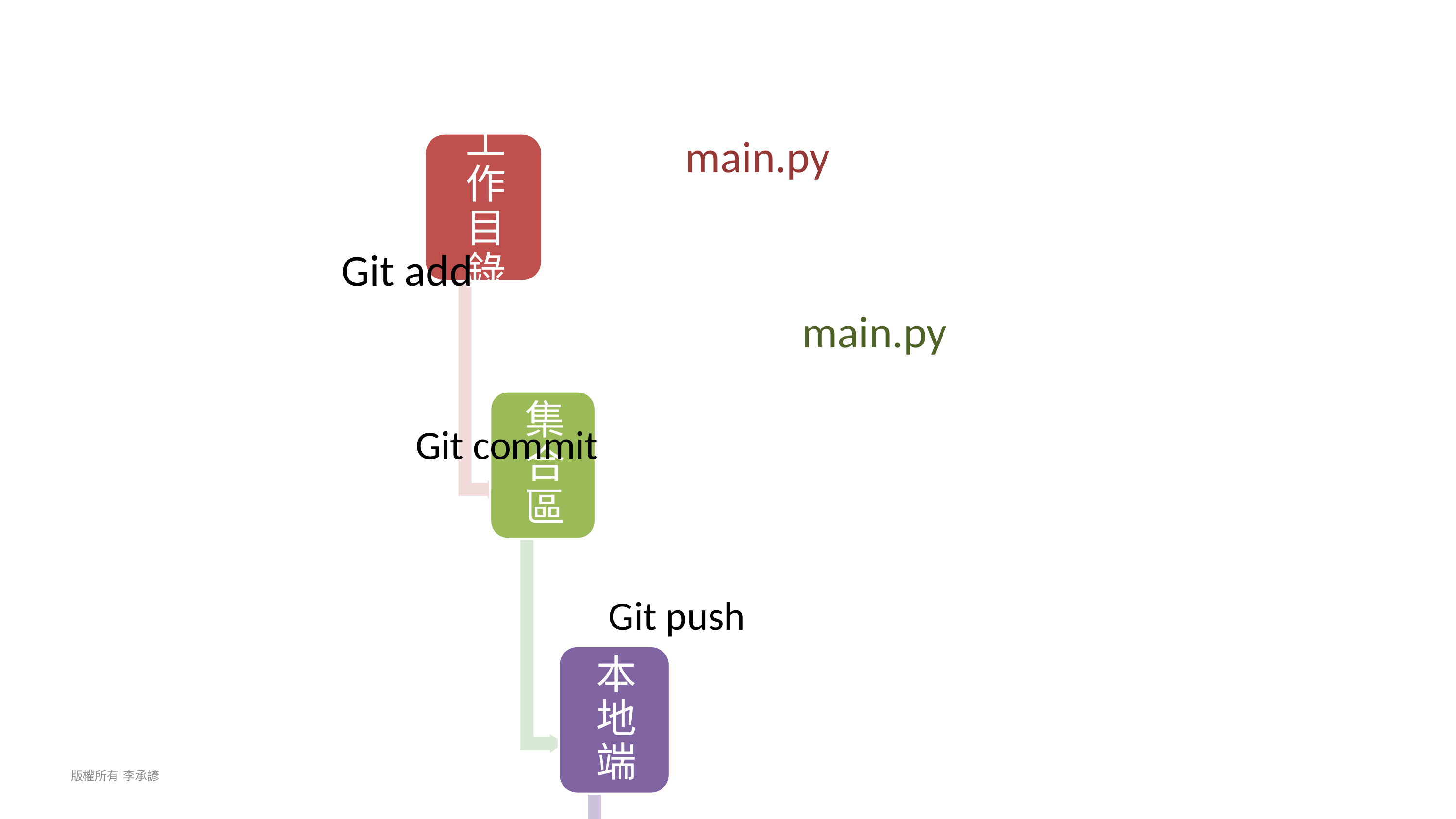

工作目錄
集合區
本地端
遠端
main.py
main.py
Git add
Git commit
Git push
版權所有 李承諺